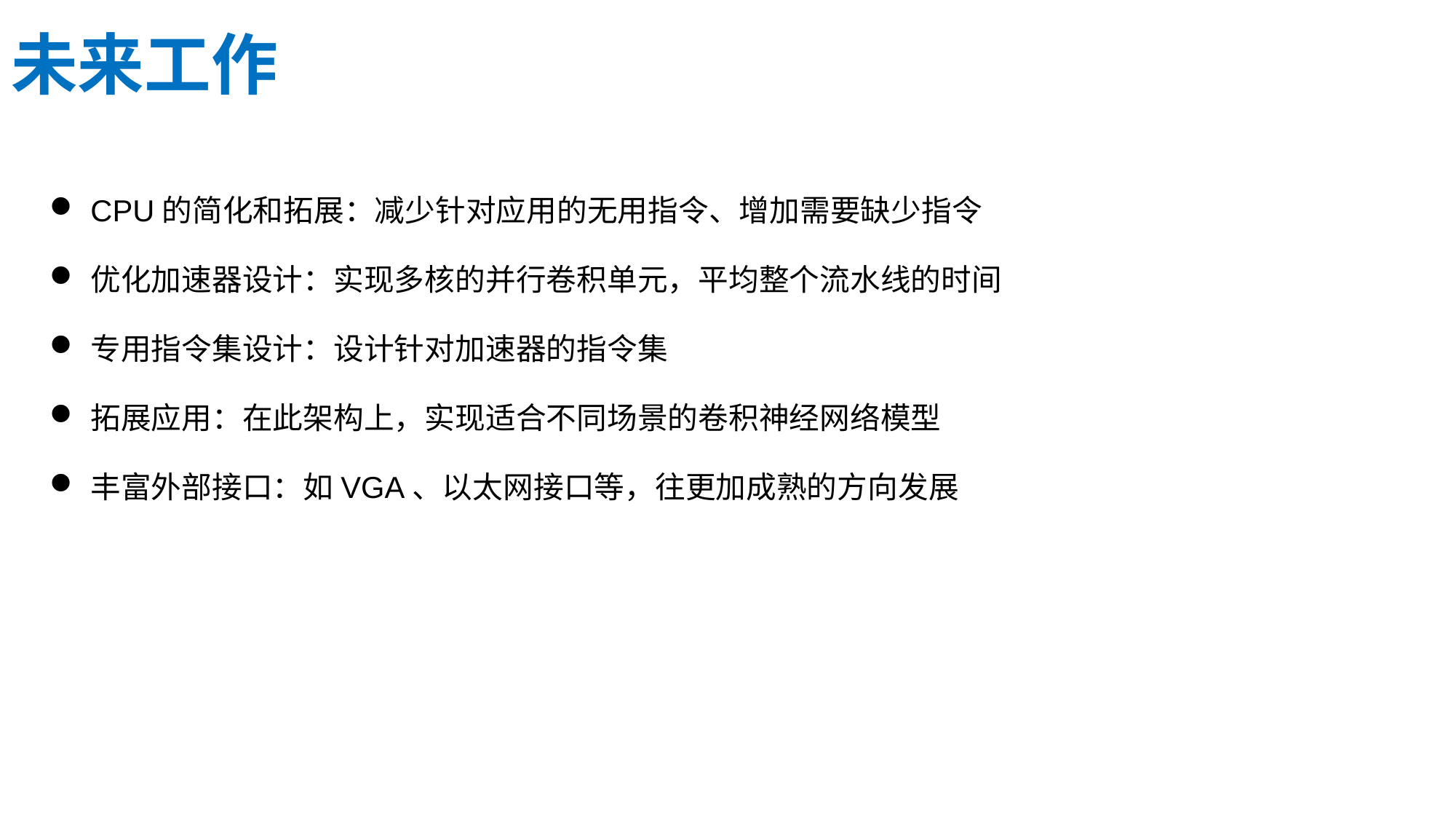

# 未来工作
CPU的简化和拓展：减少针对应用的无用指令、增加需要缺少指令
优化加速器设计：实现多核的并行卷积单元，平均整个流水线的时间
专用指令集设计：设计针对加速器的指令集
拓展应用：在此架构上，实现适合不同场景的卷积神经网络模型
丰富外部接口：如VGA、以太网接口等，往更加成熟的方向发展